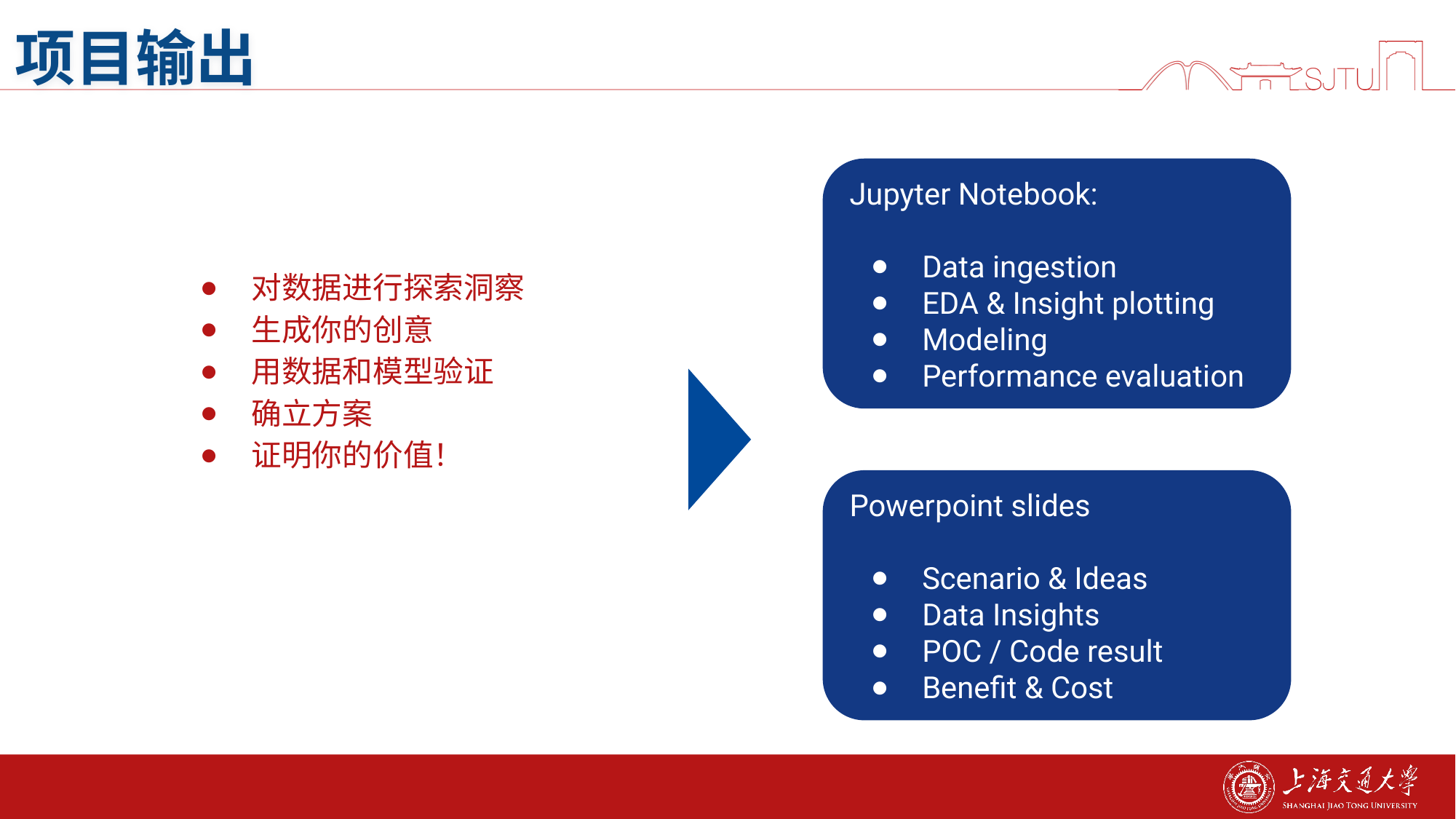

# 项目输出
Jupyter Notebook:

Data ingestion
EDA & Insight plotting
Modeling
Performance evaluation
对数据进行探索洞察
生成你的创意
用数据和模型验证
确立方案
证明你的价值！

Powerpoint slides

Scenario & Ideas
Data Insights
POC / Code result
Benefit & Cost